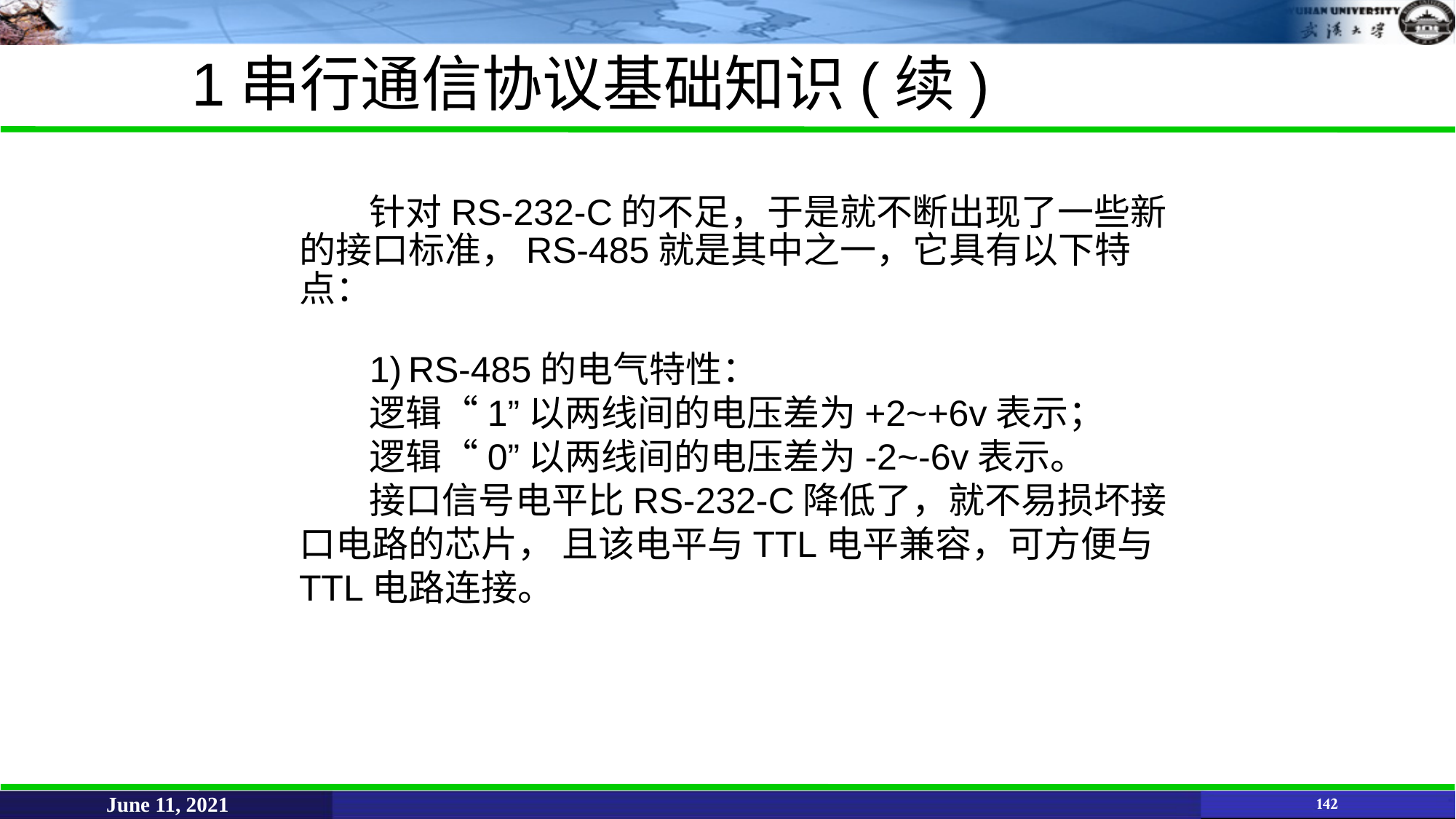

1串行通信协议基础知识(续)
针对RS-232-C的不足，于是就不断出现了一些新的接口标准，RS-485就是其中之一，它具有以下特点：

1)	RS-485的电气特性：
逻辑“1”以两线间的电压差为+2~+6v表示；
逻辑“0”以两线间的电压差为-2~-6v表示。
接口信号电平比RS-232-C降低了，就不易损坏接口电路的芯片， 且该电平与TTL电平兼容，可方便与TTL电路连接。
June 11, 2021

142